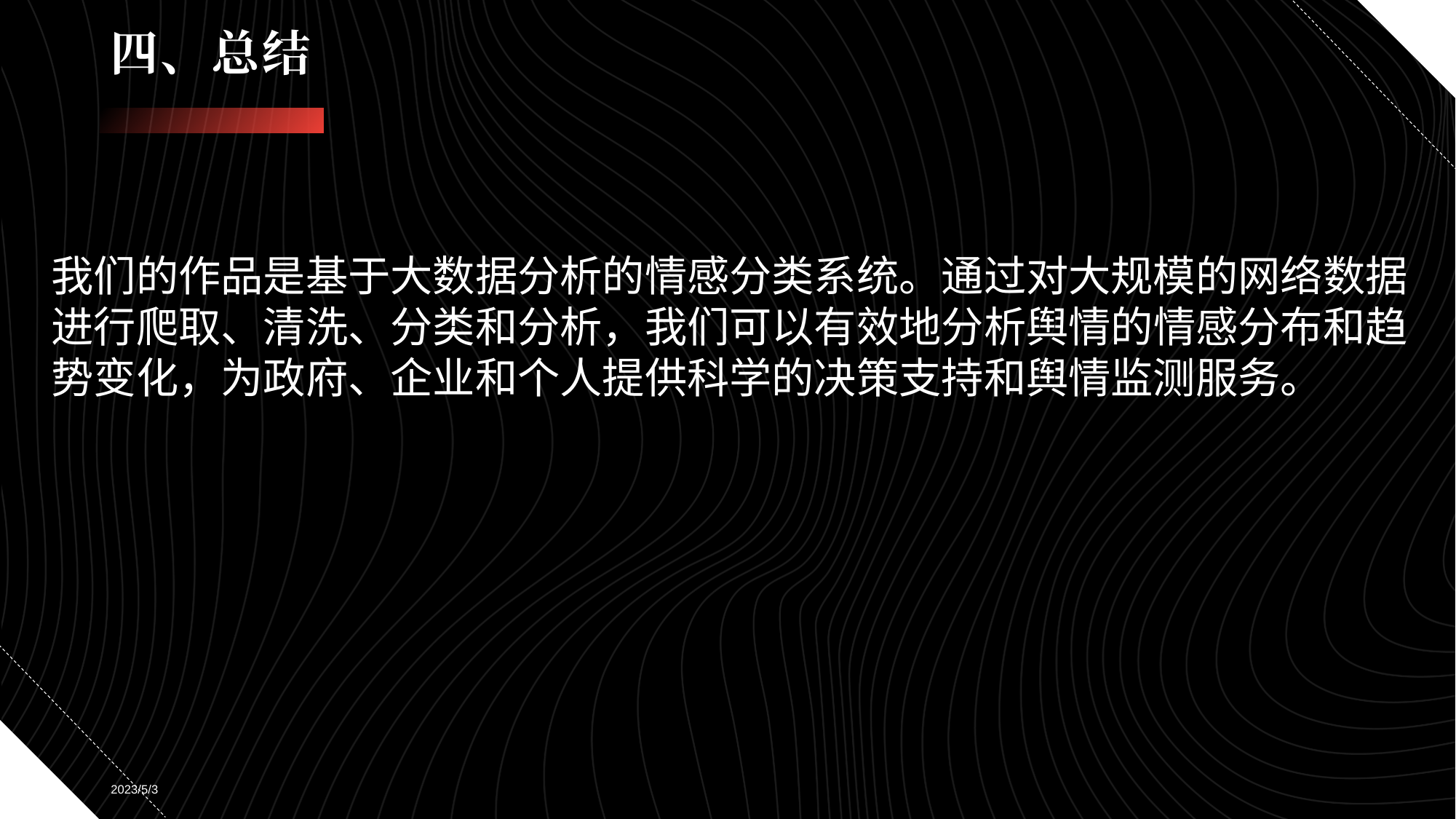

# 四、总结
我们的作品是基于大数据分析的情感分类系统。通过对大规模的网络数据进行爬取、清洗、分类和分析，我们可以有效地分析舆情的情感分布和趋势变化，为政府、企业和个人提供科学的决策支持和舆情监测服务。

2023/5/3